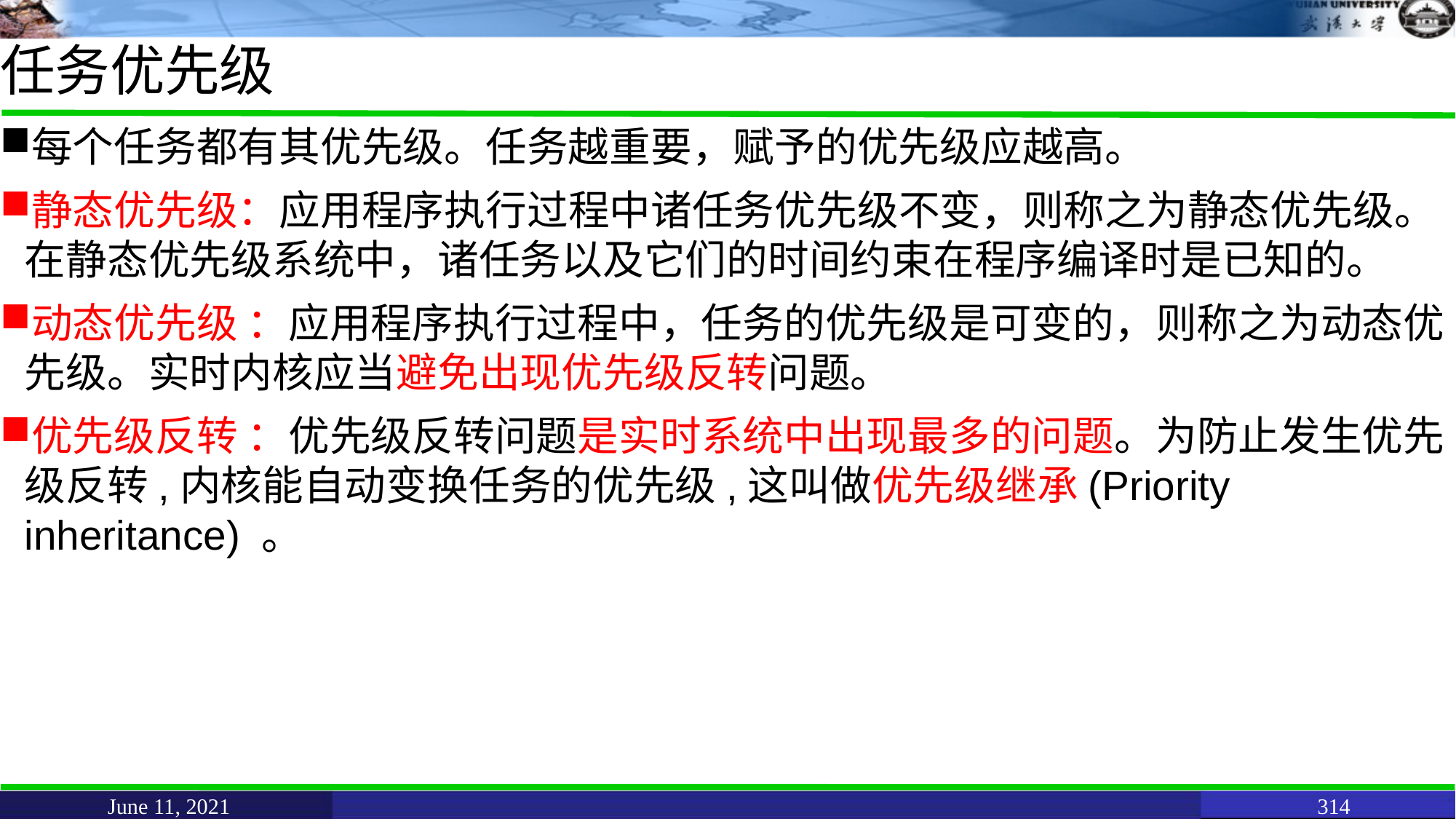

# 任务优先级
每个任务都有其优先级。任务越重要，赋予的优先级应越高。
静态优先级：应用程序执行过程中诸任务优先级不变，则称之为静态优先级。在静态优先级系统中，诸任务以及它们的时间约束在程序编译时是已知的。
动态优先级 ：应用程序执行过程中，任务的优先级是可变的，则称之为动态优先级。实时内核应当避免出现优先级反转问题。
优先级反转 ：优先级反转问题是实时系统中出现最多的问题。为防止发生优先级反转,内核能自动变换任务的优先级,这叫做优先级继承(Priority inheritance) 。
June 11, 2021

314